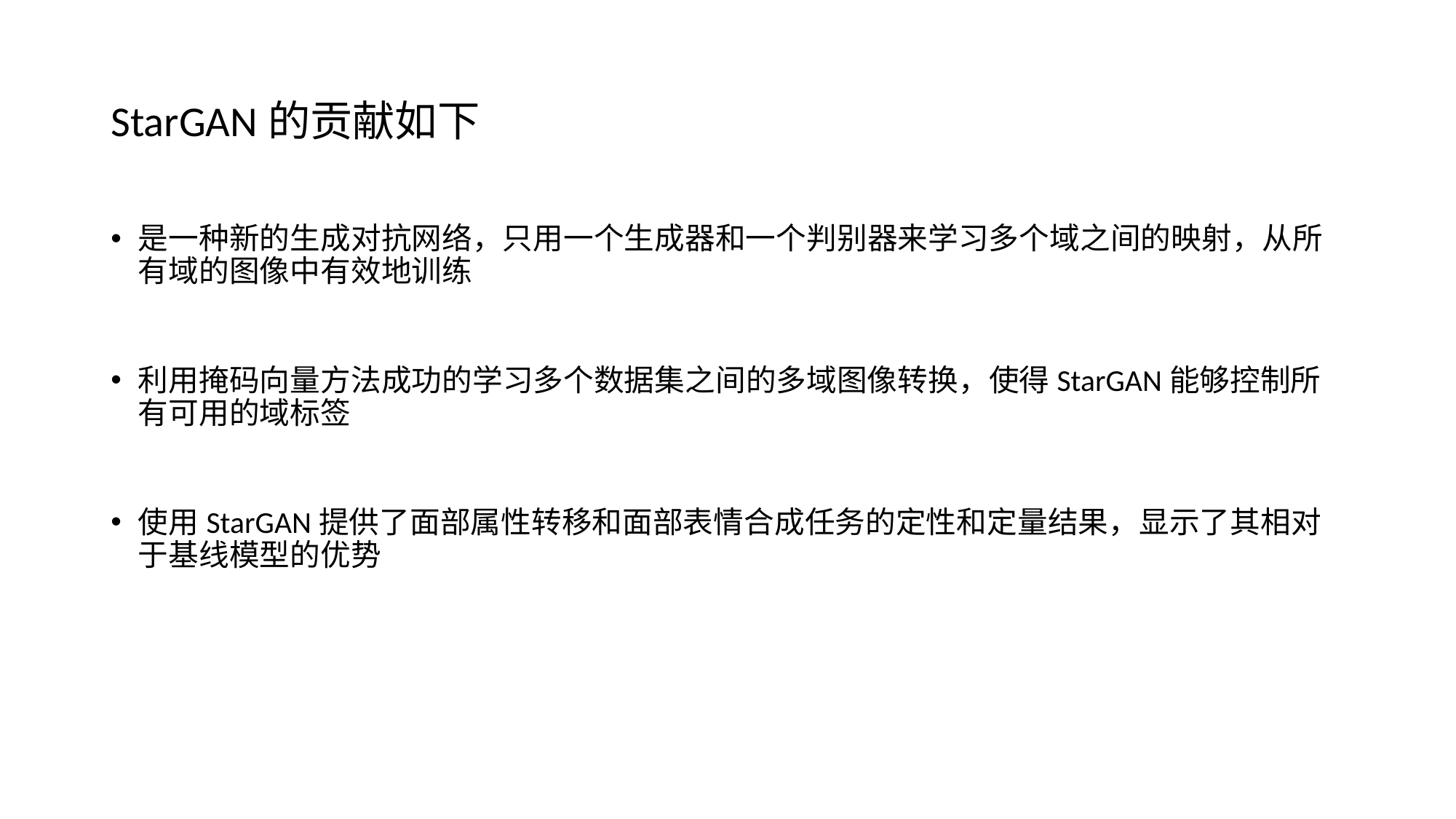

# StarGAN的贡献如下
是一种新的生成对抗网络，只用一个生成器和一个判别器来学习多个域之间的映射，从所有域的图像中有效地训练

利用掩码向量方法成功的学习多个数据集之间的多域图像转换，使得StarGAN能够控制所有可用的域标签

使用StarGAN提供了面部属性转移和面部表情合成任务的定性和定量结果，显示了其相对于基线模型的优势